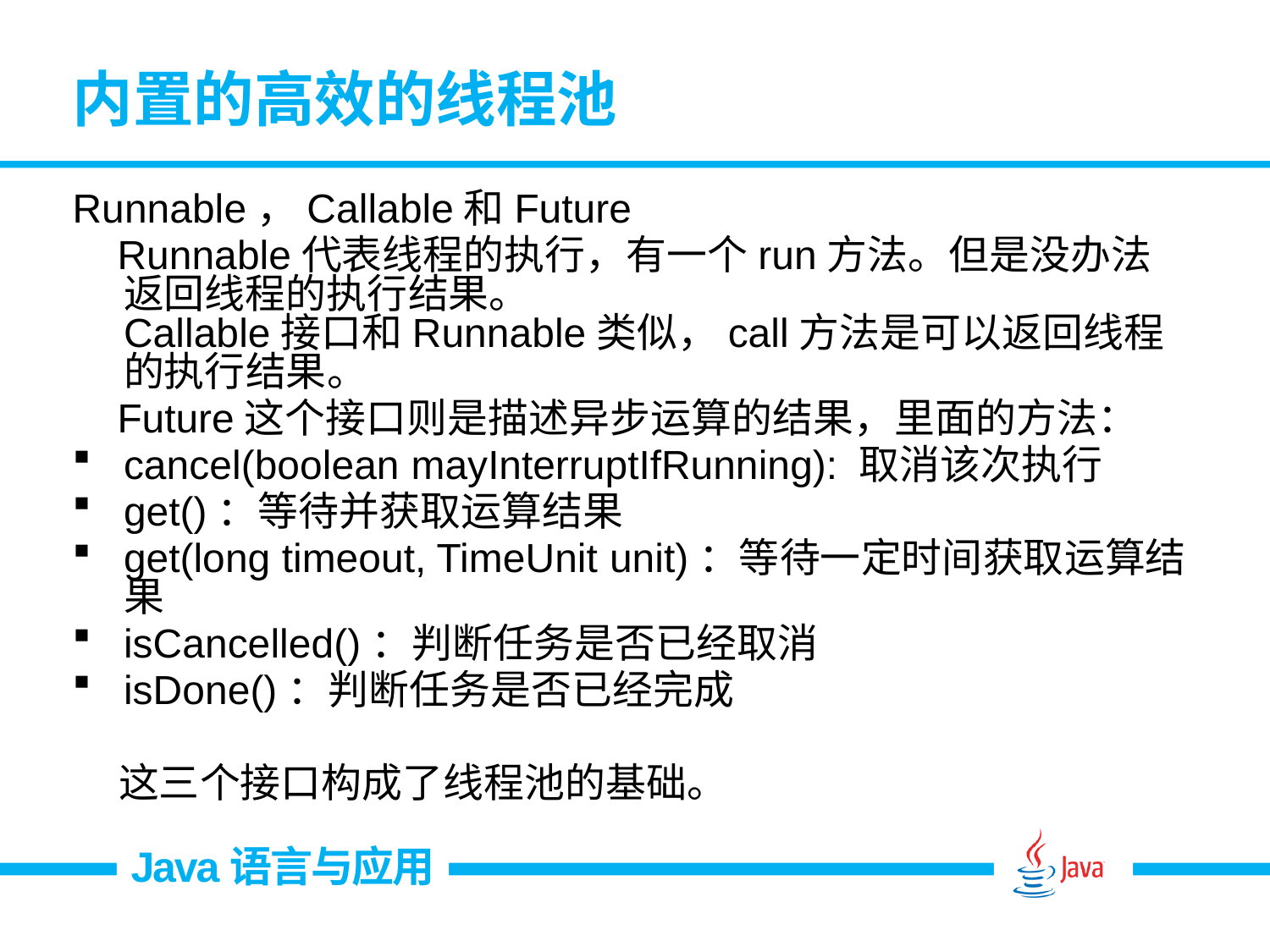

# 内置的高效的线程池
Runnable，Callable和Future
    Runnable代表线程的执行，有一个run方法。但是没办法返回线程的执行结果。
Callable接口和Runnable类似，call方法是可以返回线程的执行结果。
    Future这个接口则是描述异步运算的结果，里面的方法：
cancel(boolean mayInterruptIfRunning): 取消该次执行
get()：等待并获取运算结果
get(long timeout, TimeUnit unit)：等待一定时间获取运算结果
isCancelled()：判断任务是否已经取消
isDone()：判断任务是否已经完成

    这三个接口构成了线程池的基础。